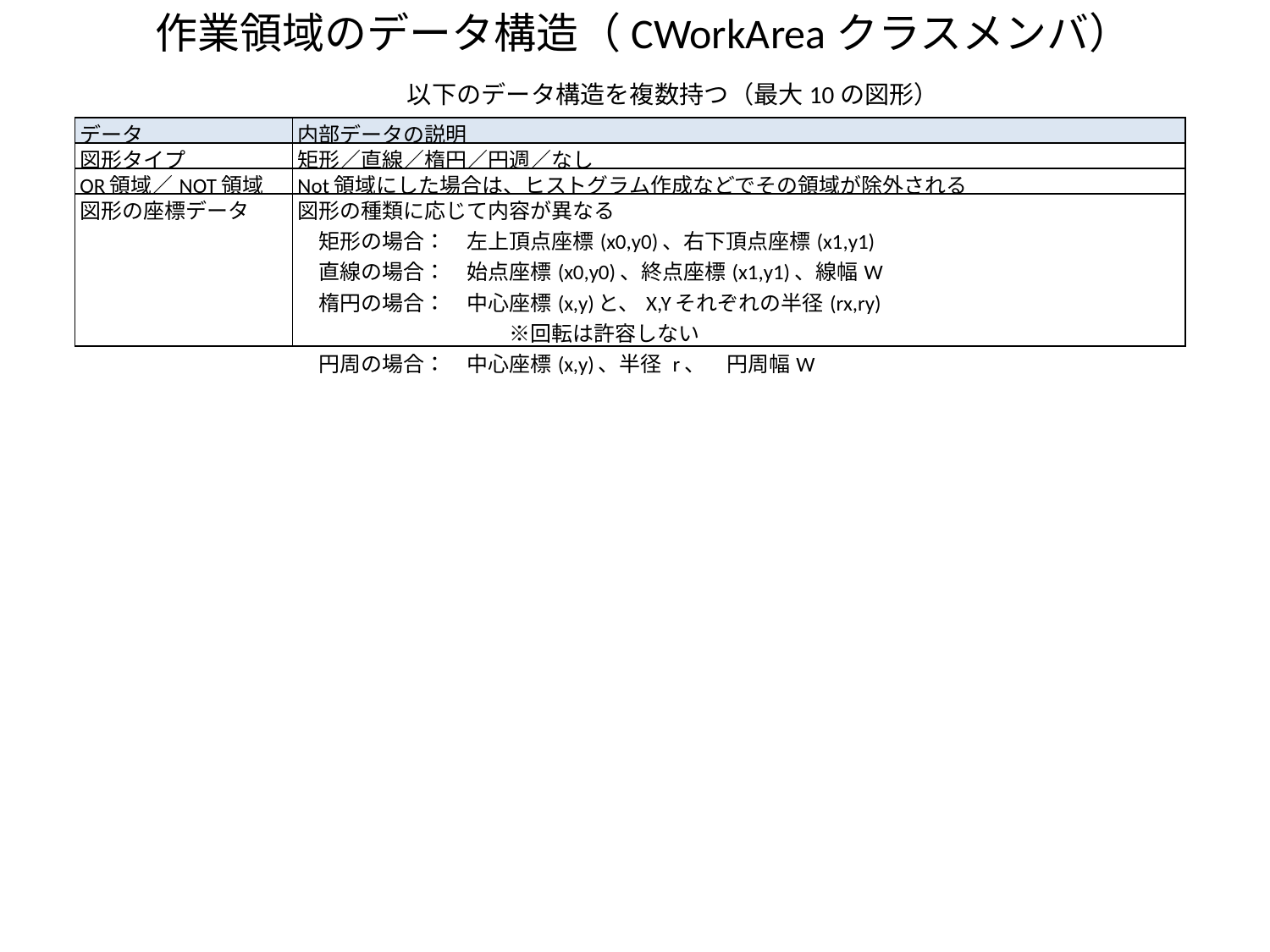

作業領域のデータ構造（CWorkAreaクラスメンバ）
以下のデータ構造を複数持つ（最大10の図形）
| データ | 内部データの説明 |
| --- | --- |
| 図形タイプ | 矩形／直線／楕円／円週／なし |
| OR領域／NOT領域 | Not領域にした場合は、ヒストグラム作成などでその領域が除外される |
| 図形の座標データ | 図形の種類に応じて内容が異なる 　矩形の場合：　左上頂点座標(x0,y0)、右下頂点座標(x1,y1) 　直線の場合：　始点座標(x0,y0)、終点座標(x1,y1)、線幅W 　楕円の場合：　中心座標(x,y)と、X,Yそれぞれの半径(rx,ry)　　 　　　　　　　　　　※回転は許容しない 　円周の場合：　中心座標(x,y)、半径 r、　円周幅W |